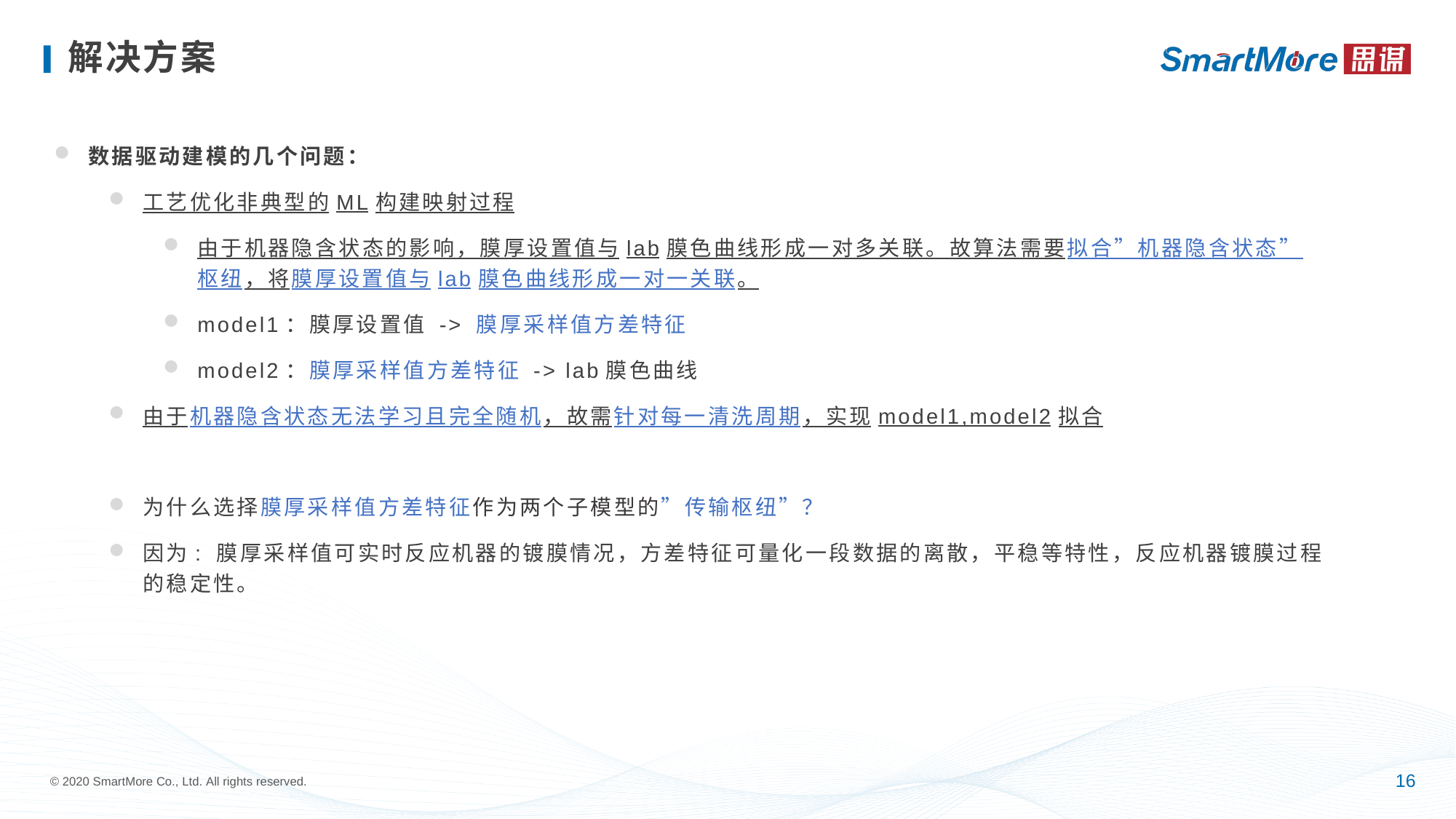

# 解决方案
数据驱动建模的几个问题：
工艺优化非典型的ML构建映射过程
由于机器隐含状态的影响，膜厚设置值与lab膜色曲线形成一对多关联。故算法需要拟合”机器隐含状态”枢纽，将膜厚设置值与lab膜色曲线形成一对一关联。
model1：膜厚设置值 -> 膜厚采样值方差特征
model2：膜厚采样值方差特征 -> lab膜色曲线
由于机器隐含状态无法学习且完全随机，故需针对每一清洗周期，实现model1,model2拟合

为什么选择膜厚采样值方差特征作为两个子模型的”传输枢纽”？
因为: 膜厚采样值可实时反应机器的镀膜情况，方差特征可量化一段数据的离散，平稳等特性，反应机器镀膜过程的稳定性。